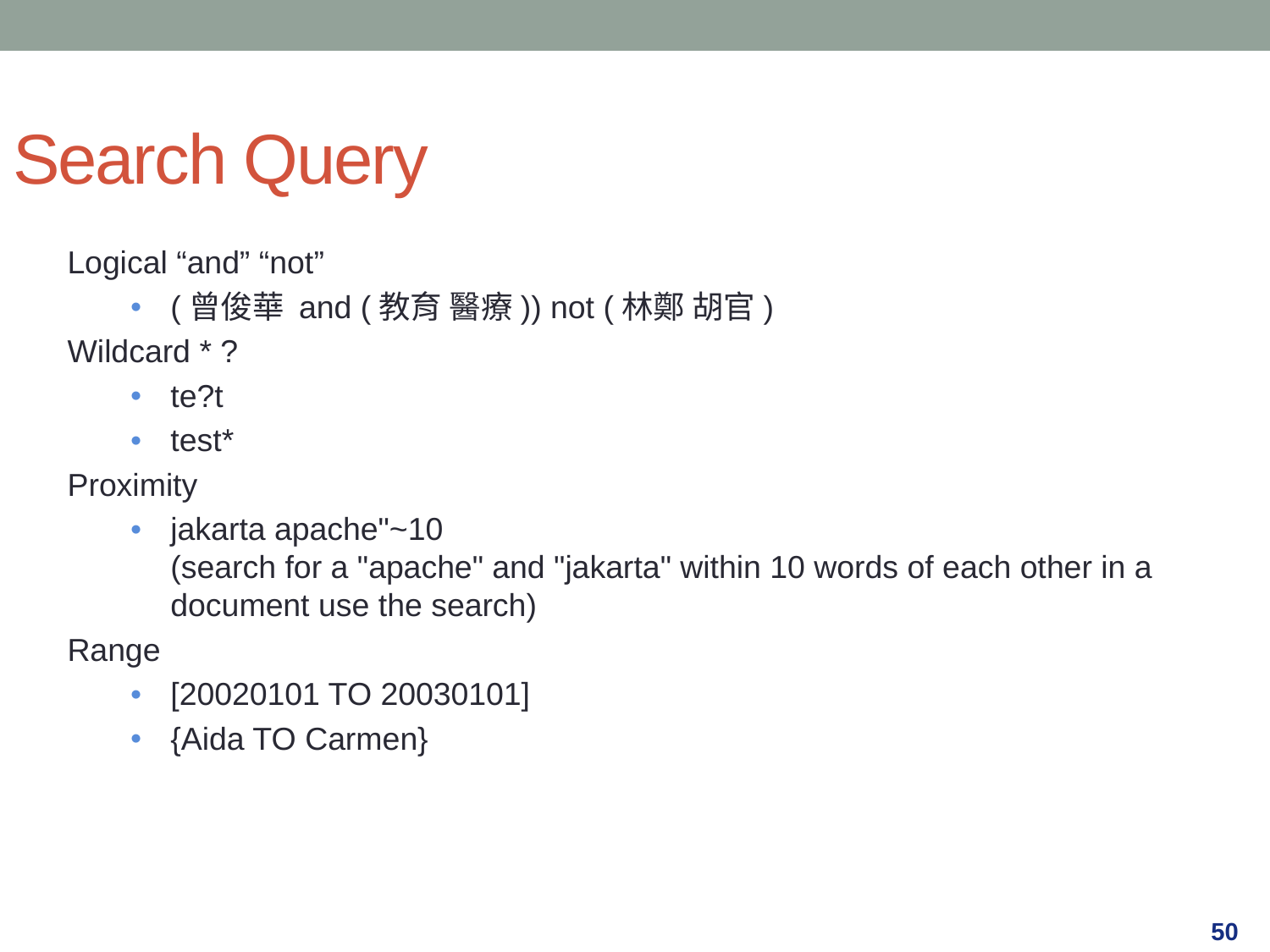

Search Query
Logical “and” “not”
(曾俊華 and (教育 醫療)) not (林鄭 胡官)
Wildcard * ?
te?t
test*
Proximity
jakarta apache"~10
(search for a "apache" and "jakarta" within 10 words of each other in a document use the search)
Range
[20020101 TO 20030101]
{Aida TO Carmen}
50